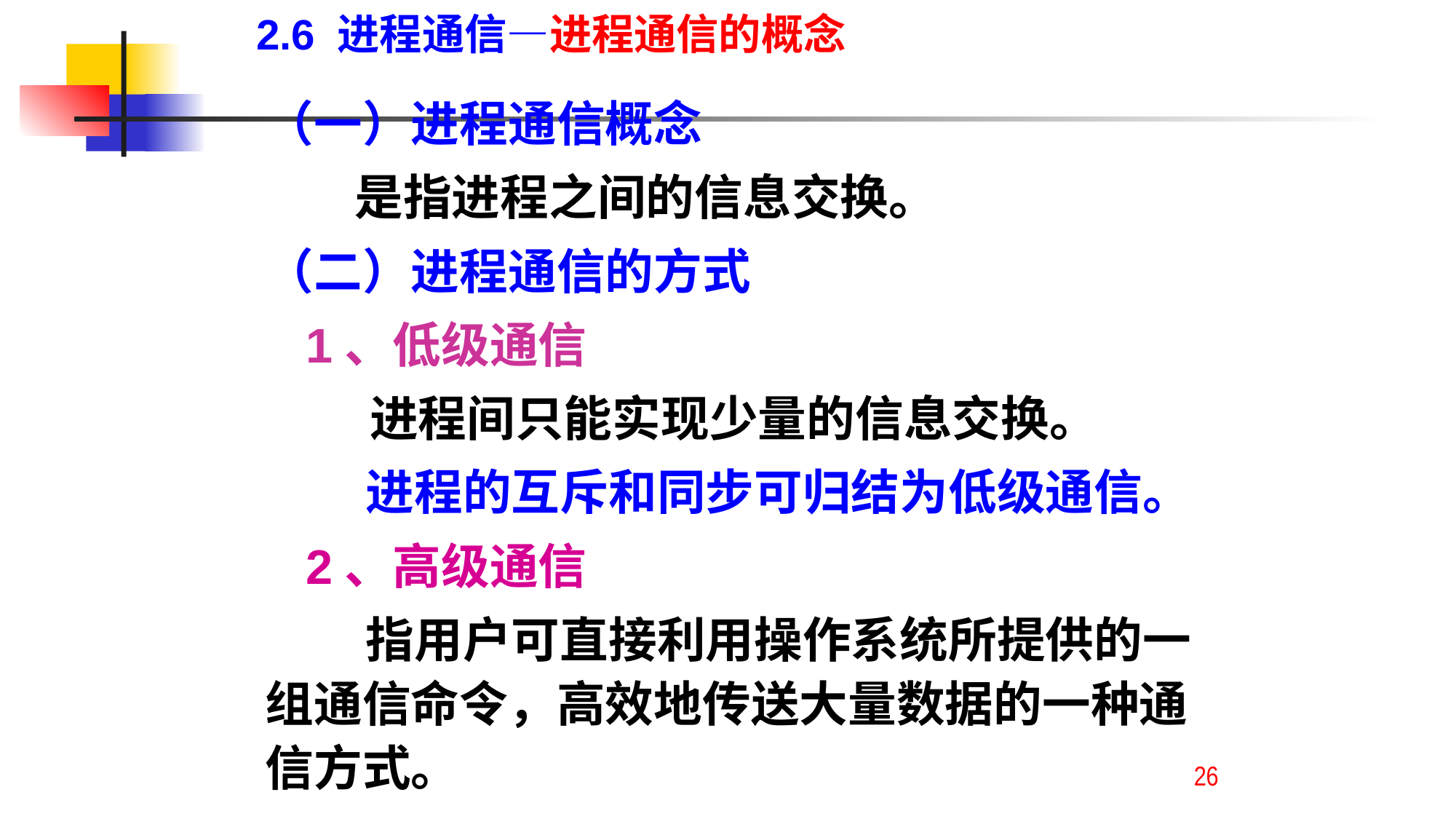

2.6 进程通信—进程通信的概念
（一）进程通信概念
       是指进程之间的信息交换。
（二）进程通信的方式
   1、低级通信
 　   进程间只能实现少量的信息交换。
        进程的互斥和同步可归结为低级通信。
   2、高级通信
        指用户可直接利用操作系统所提供的一组通信命令，高效地传送大量数据的一种通信方式。

26